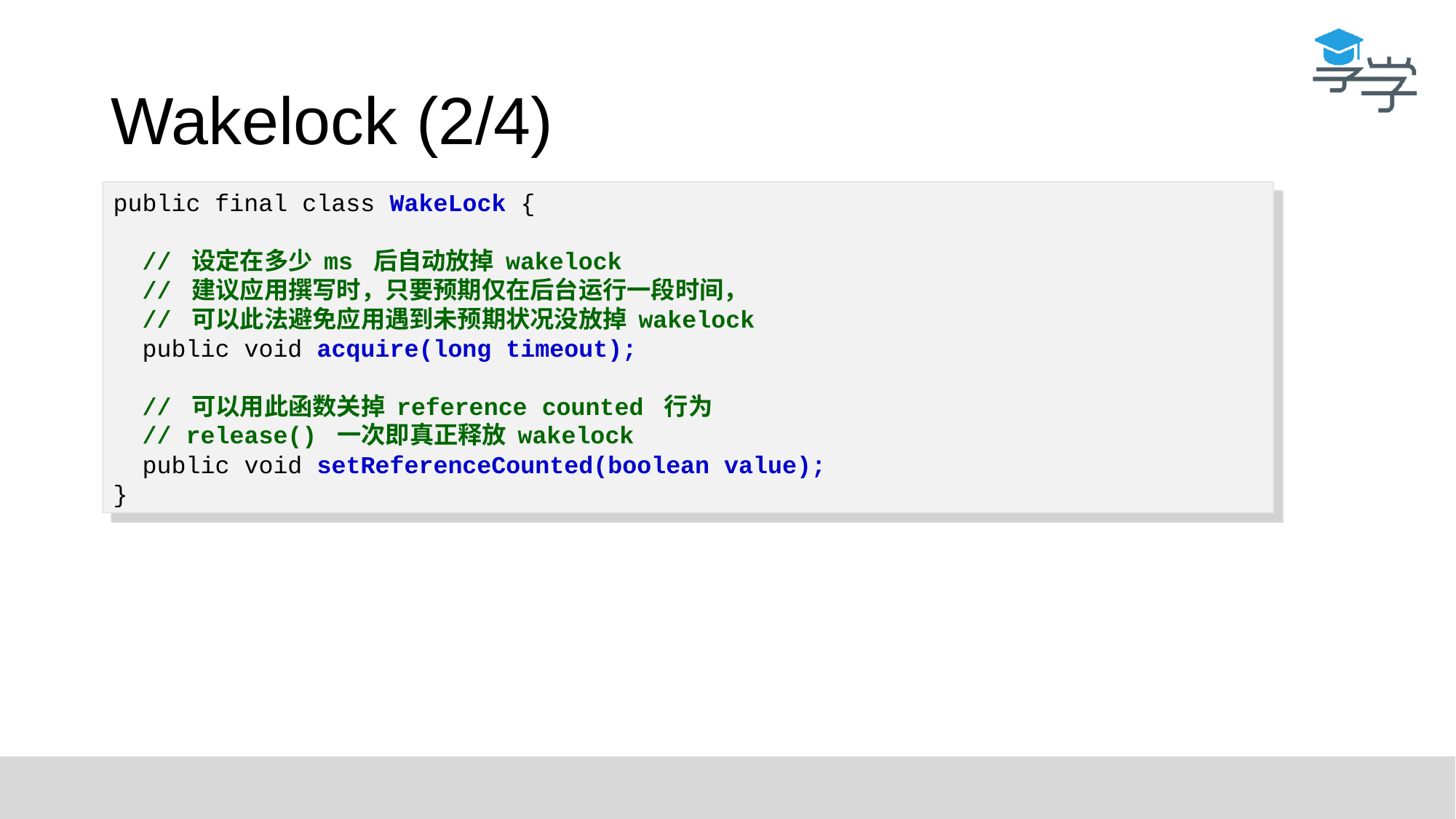

# Wakelock (2/4)
进阶用法

public final class WakeLock {

  // 设定在多少 ms 后自动放掉 wakelock
  // 建议应用撰写时，只要预期仅在后台运行一段时间，
  // 可以此法避免应用遇到未预期状况没放掉 wakelock
  public void acquire(long timeout);

  // 可以用此函数关掉 reference counted 行为
  // release() 一次即真正释放 wakelock
  public void setReferenceCounted(boolean value);
}
31